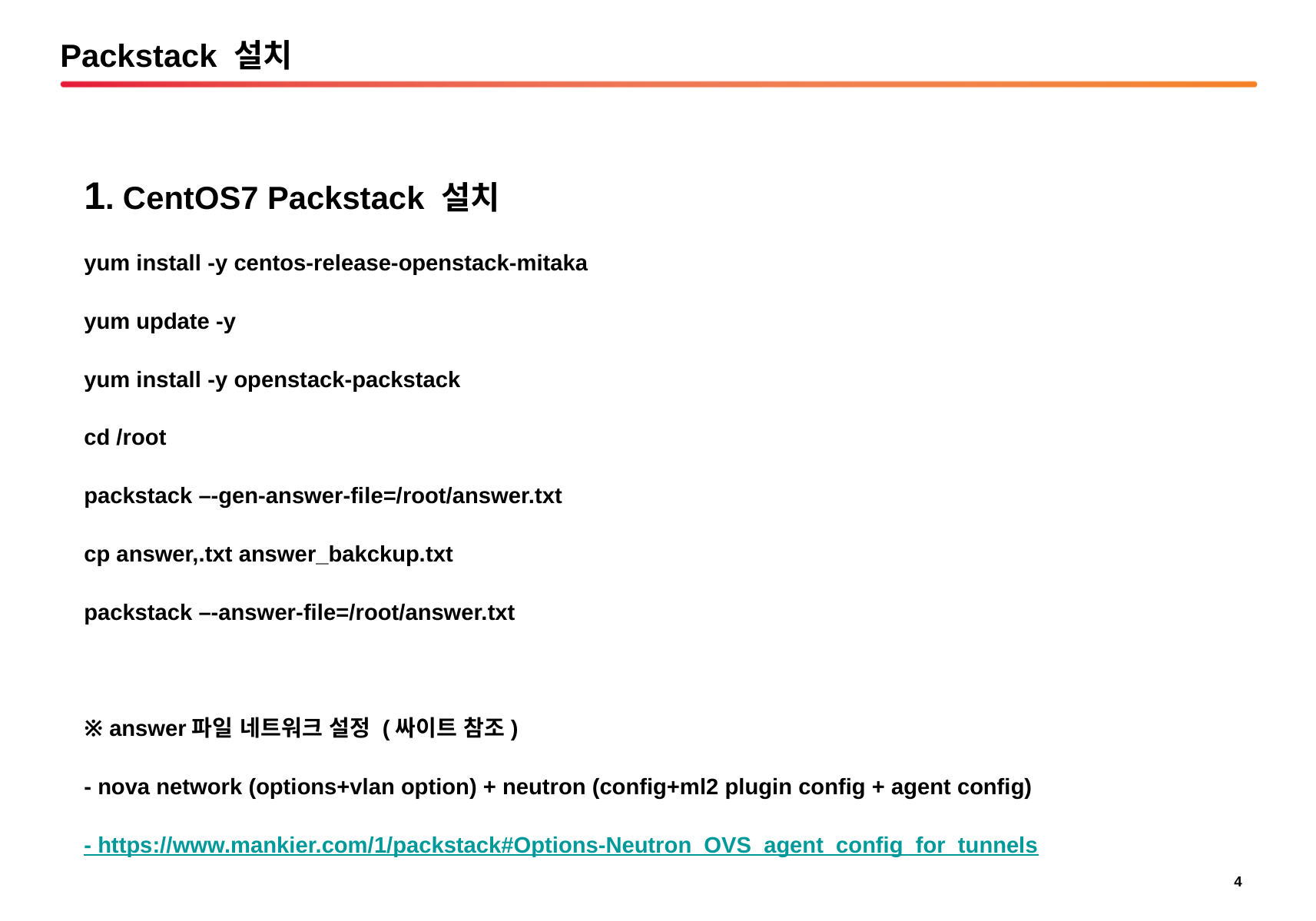

Packstack 설치
1. CentOS7 Packstack 설치
yum install -y centos-release-openstack-mitaka
yum update -y
yum install -y openstack-packstack
cd /root
packstack –-gen-answer-file=/root/answer.txt
cp answer,.txt answer_bakckup.txt
packstack –-answer-file=/root/answer.txt

※ answer파일 네트워크 설정 (싸이트 참조)
- nova network (options+vlan option) + neutron (config+ml2 plugin config + agent config)
- https://www.mankier.com/1/packstack#Options-Neutron_OVS_agent_config_for_tunnels